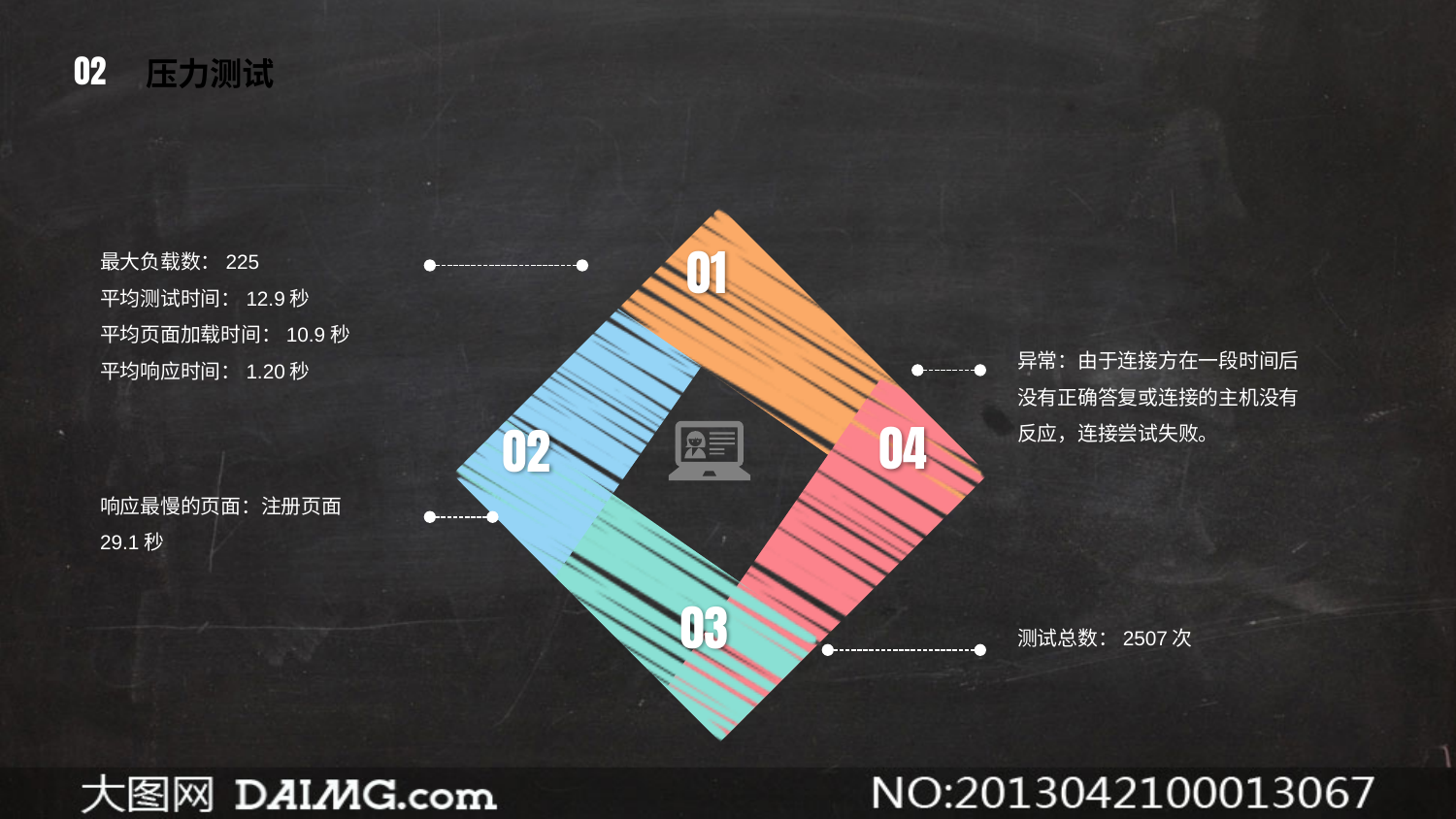

02
压力测试
最大负载数：225
平均测试时间：12.9秒
平均页面加载时间：10.9秒
平均响应时间：1.20秒
01

异常：由于连接方在一段时间后没有正确答复或连接的主机没有反应，连接尝试失败。
04
02

响应最慢的页面：注册页面    29.1秒
03
测试总数：2507次